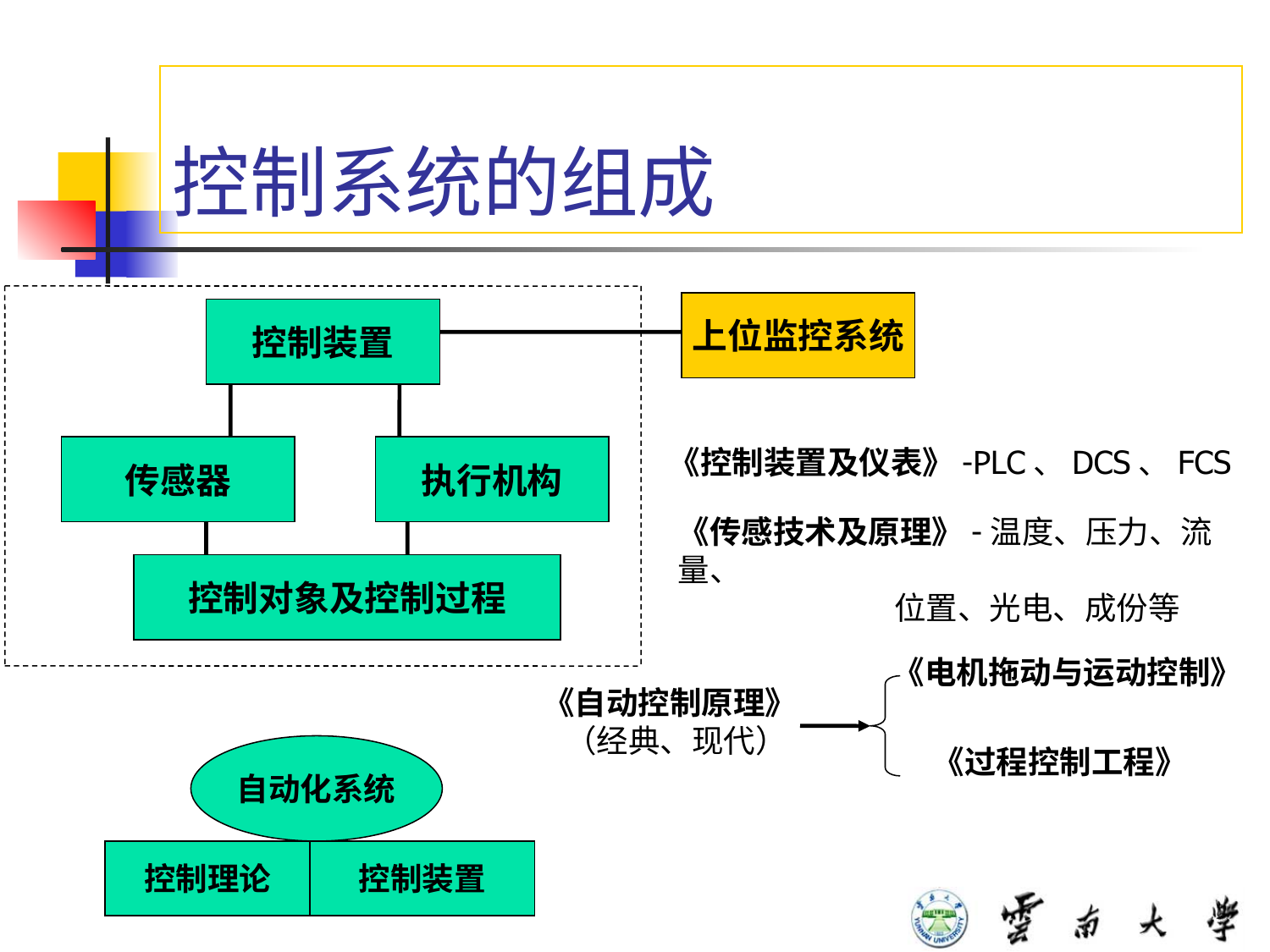

# 控制系统的组成

上位监控系统
控制装置

传感器
执行机构

控制对象及控制过程

《控制装置及仪表》-PLC、DCS、FCS
《传感技术及原理》-温度、压力、流量、
                             位置、光电、成份等
《电机拖动与运动控制》

《自动控制原理》
  （经典、现代）

自动化系统
控制理论
控制装置
《过程控制工程》